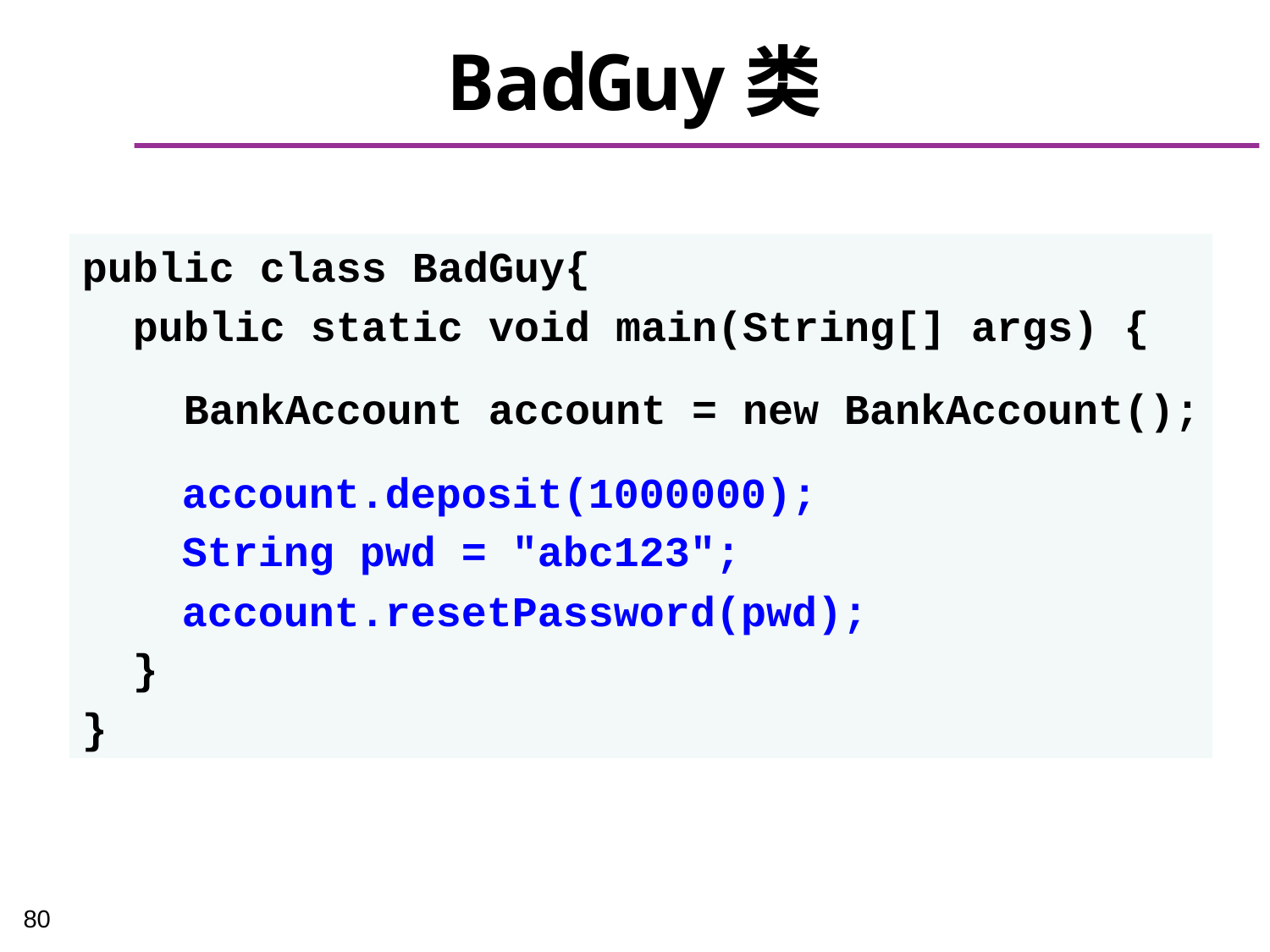

# BadGuy类
public class BadGuy{
  public static void main(String[] args) {
    BankAccount account = new BankAccount();
    account.balance = 1000000;
    System.out.println("passwaord is: " +
                       account.password);
  }
}
account.deposit(1000000);
String pwd = "abc123";
account.resetPassword(pwd);
80